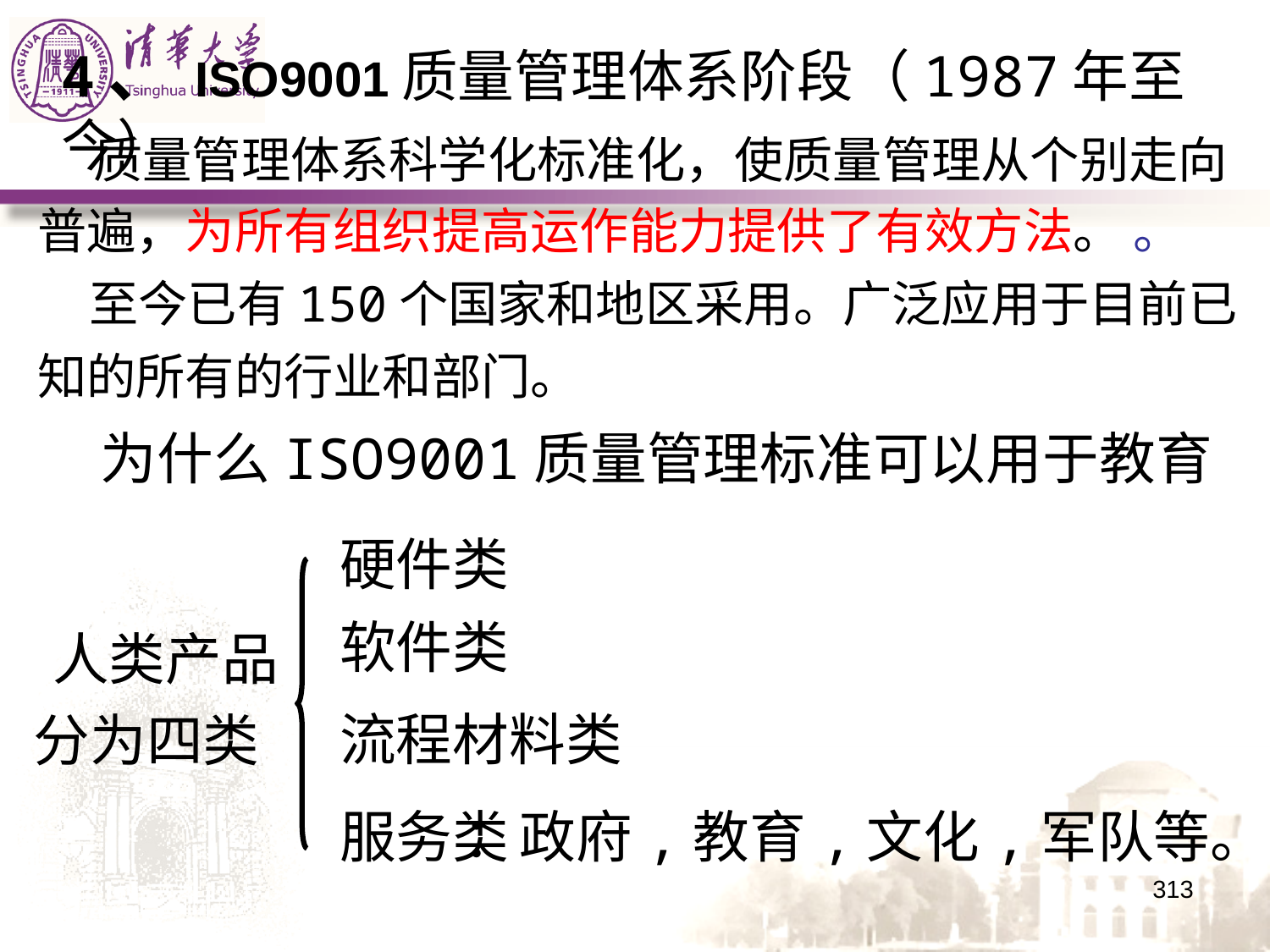

4、 ISO9001质量管理体系阶段（1987年至今）
    质量管理体系科学化标准化，使质量管理从个别走向普遍，为所有组织提高运作能力提供了有效方法。 。
   至今已有150个国家和地区采用。广泛应用于目前已知的所有的行业和部门。
    为什么ISO9001质量管理标准可以用于教育
硬件类

软件类
       人类产品
  分为四类
流程材料类
服务类
：政府,教育,文化,军队等。
313